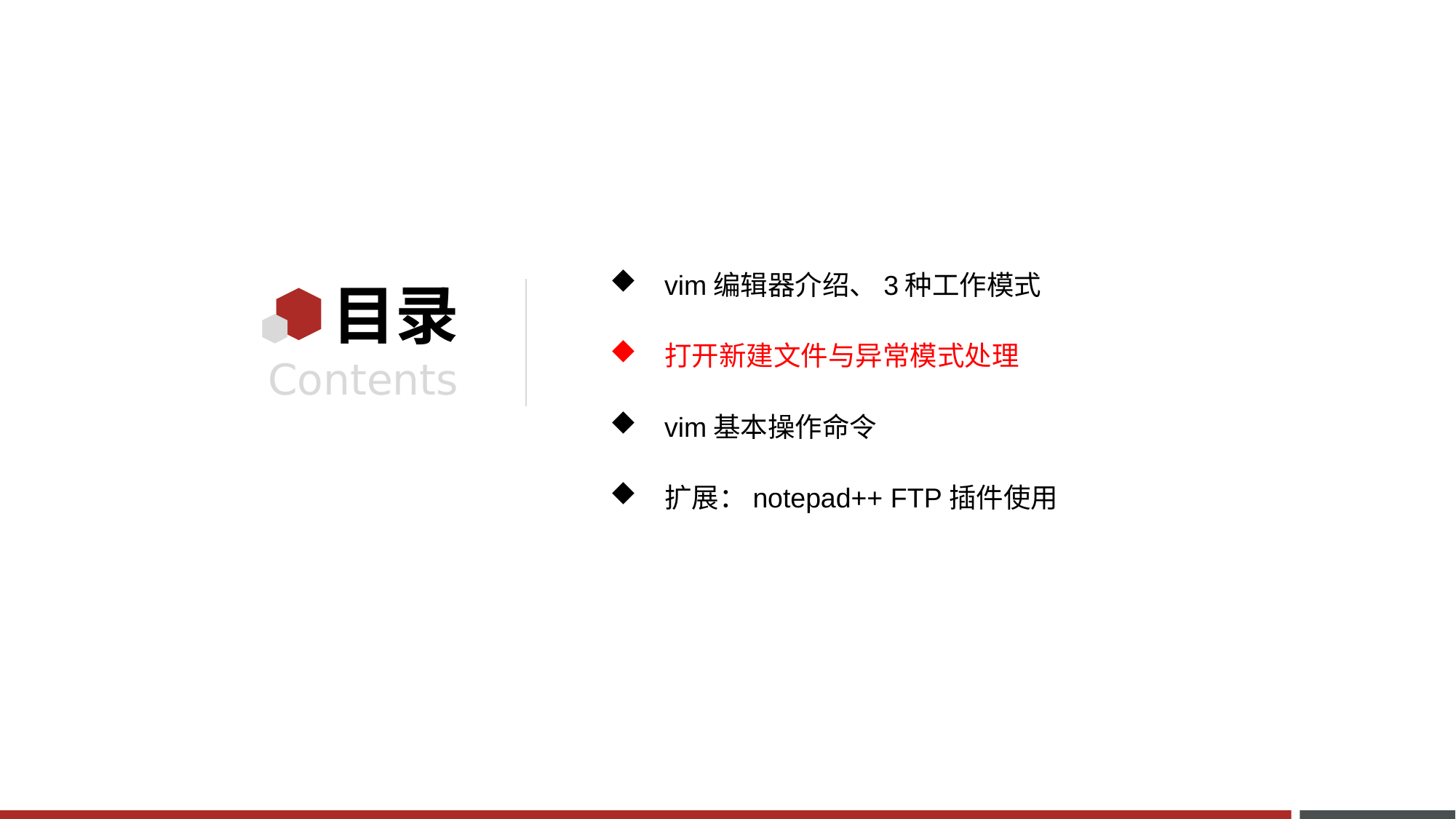

vim编辑器介绍、3种工作模式
打开新建文件与异常模式处理
vim基本操作命令
扩展：notepad++ FTP插件使用